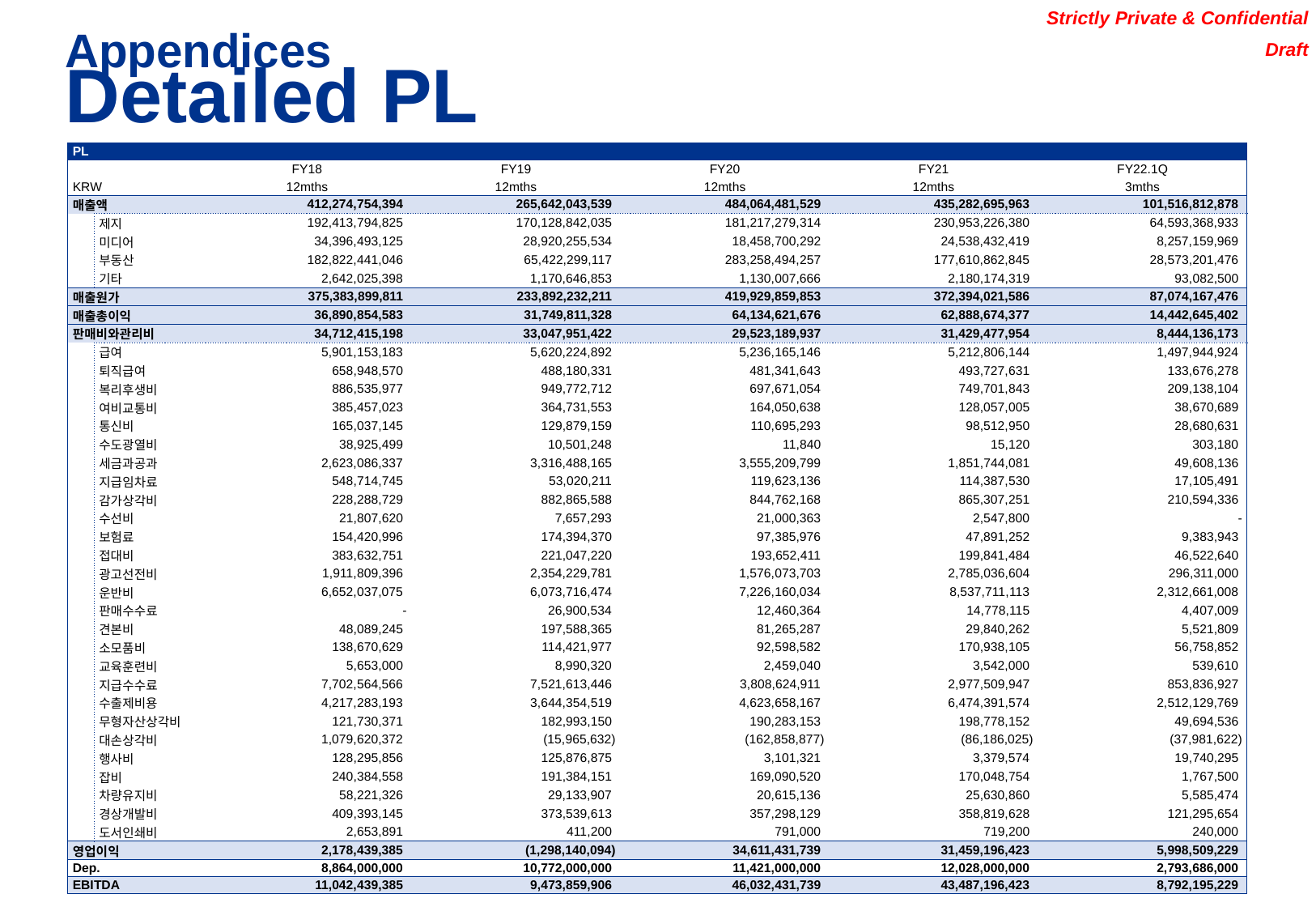

Appendices
Detailed PL
| PL |  |  |  |  |  |  |
| --- | --- | --- | --- | --- | --- | --- |
|  |  | FY18 | FY19 | FY20 | FY21 | FY22.1Q |
| KRW |  | 12mths | 12mths | 12mths | 12mths | 3mths |
| 매출액 |  | 412,274,754,394 | 265,642,043,539 | 484,064,481,529 | 435,282,695,963 | 101,516,812,878 |
|  | 제지 | 192,413,794,825 | 170,128,842,035 | 181,217,279,314 | 230,953,226,380 | 64,593,368,933 |
|  | 미디어 | 34,396,493,125 | 28,920,255,534 | 18,458,700,292 | 24,538,432,419 | 8,257,159,969 |
|  | 부동산 | 182,822,441,046 | 65,422,299,117 | 283,258,494,257 | 177,610,862,845 | 28,573,201,476 |
|  | 기타 | 2,642,025,398 | 1,170,646,853 | 1,130,007,666 | 2,180,174,319 | 93,082,500 |
| 매출원가 |  | 375,383,899,811 | 233,892,232,211 | 419,929,859,853 | 372,394,021,586 | 87,074,167,476 |
| 매출총이익 |  | 36,890,854,583 | 31,749,811,328 | 64,134,621,676 | 62,888,674,377 | 14,442,645,402 |
| 판매비와관리비 |  | 34,712,415,198 | 33,047,951,422 | 29,523,189,937 | 31,429,477,954 | 8,444,136,173 |
|  | 급여 | 5,901,153,183 | 5,620,224,892 | 5,236,165,146 | 5,212,806,144 | 1,497,944,924 |
|  | 퇴직급여 | 658,948,570 | 488,180,331 | 481,341,643 | 493,727,631 | 133,676,278 |
|  | 복리후생비 | 886,535,977 | 949,772,712 | 697,671,054 | 749,701,843 | 209,138,104 |
|  | 여비교통비 | 385,457,023 | 364,731,553 | 164,050,638 | 128,057,005 | 38,670,689 |
|  | 통신비 | 165,037,145 | 129,879,159 | 110,695,293 | 98,512,950 | 28,680,631 |
|  | 수도광열비 | 38,925,499 | 10,501,248 | 11,840 | 15,120 | 303,180 |
|  | 세금과공과 | 2,623,086,337 | 3,316,488,165 | 3,555,209,799 | 1,851,744,081 | 49,608,136 |
|  | 지급임차료 | 548,714,745 | 53,020,211 | 119,623,136 | 114,387,530 | 17,105,491 |
|  | 감가상각비 | 228,288,729 | 882,865,588 | 844,762,168 | 865,307,251 | 210,594,336 |
|  | 수선비 | 21,807,620 | 7,657,293 | 21,000,363 | 2,547,800 | - |
|  | 보험료 | 154,420,996 | 174,394,370 | 97,385,976 | 47,891,252 | 9,383,943 |
|  | 접대비 | 383,632,751 | 221,047,220 | 193,652,411 | 199,841,484 | 46,522,640 |
|  | 광고선전비 | 1,911,809,396 | 2,354,229,781 | 1,576,073,703 | 2,785,036,604 | 296,311,000 |
|  | 운반비 | 6,652,037,075 | 6,073,716,474 | 7,226,160,034 | 8,537,711,113 | 2,312,661,008 |
|  | 판매수수료 | - | 26,900,534 | 12,460,364 | 14,778,115 | 4,407,009 |
|  | 견본비 | 48,089,245 | 197,588,365 | 81,265,287 | 29,840,262 | 5,521,809 |
|  | 소모품비 | 138,670,629 | 114,421,977 | 92,598,582 | 170,938,105 | 56,758,852 |
|  | 교육훈련비 | 5,653,000 | 8,990,320 | 2,459,040 | 3,542,000 | 539,610 |
|  | 지급수수료 | 7,702,564,566 | 7,521,613,446 | 3,808,624,911 | 2,977,509,947 | 853,836,927 |
|  | 수출제비용 | 4,217,283,193 | 3,644,354,519 | 4,623,658,167 | 6,474,391,574 | 2,512,129,769 |
|  | 무형자산상각비 | 121,730,371 | 182,993,150 | 190,283,153 | 198,778,152 | 49,694,536 |
|  | 대손상각비 | 1,079,620,372 | (15,965,632) | (162,858,877) | (86,186,025) | (37,981,622) |
|  | 행사비 | 128,295,856 | 125,876,875 | 3,101,321 | 3,379,574 | 19,740,295 |
|  | 잡비 | 240,384,558 | 191,384,151 | 169,090,520 | 170,048,754 | 1,767,500 |
|  | 차량유지비 | 58,221,326 | 29,133,907 | 20,615,136 | 25,630,860 | 5,585,474 |
|  | 경상개발비 | 409,393,145 | 373,539,613 | 357,298,129 | 358,819,628 | 121,295,654 |
|  | 도서인쇄비 | 2,653,891 | 411,200 | 791,000 | 719,200 | 240,000 |
| 영업이익 |  | 2,178,439,385 | (1,298,140,094) | 34,611,431,739 | 31,459,196,423 | 5,998,509,229 |
| Dep. |  | 8,864,000,000 | 10,772,000,000 | 11,421,000,000 | 12,028,000,000 | 2,793,686,000 |
| EBITDA |  | 11,042,439,385 | 9,473,859,906 | 46,032,431,739 | 43,487,196,423 | 8,792,195,229 |